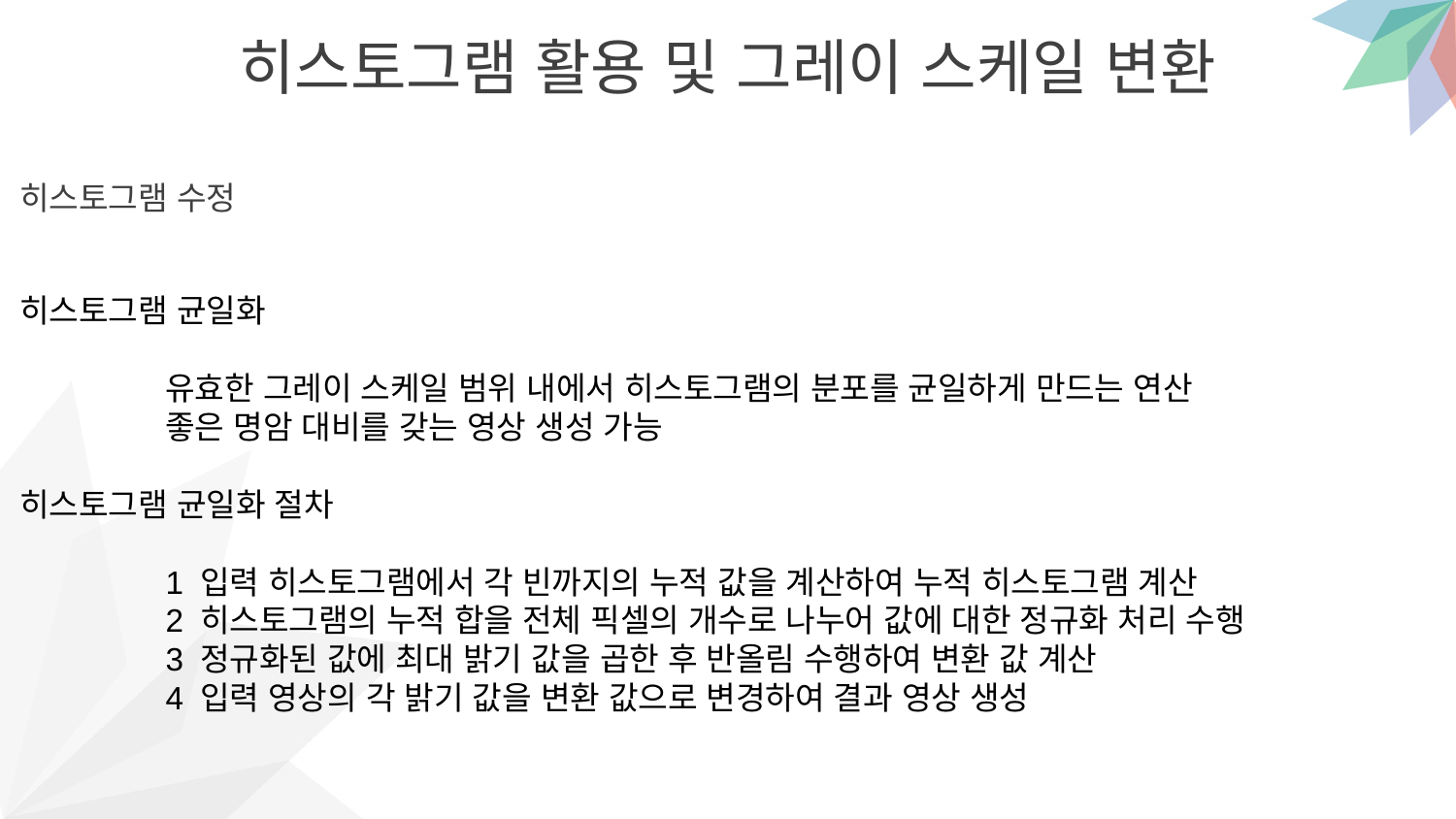

히스토그램 활용 및 그레이 스케일 변환
히스토그램 수정
히스토그램 균일화

	유효한 그레이 스케일 범위 내에서 히스토그램의 분포를 균일하게 만드는 연산
	좋은 명암 대비를 갖는 영상 생성 가능

히스토그램 균일화 절차

	1 입력 히스토그램에서 각 빈까지의 누적 값을 계산하여 누적 히스토그램 계산
	2 히스토그램의 누적 합을 전체 픽셀의 개수로 나누어 값에 대한 정규화 처리 수행
	3 정규화된 값에 최대 밝기 값을 곱한 후 반올림 수행하여 변환 값 계산
	4 입력 영상의 각 밝기 값을 변환 값으로 변경하여 결과 영상 생성